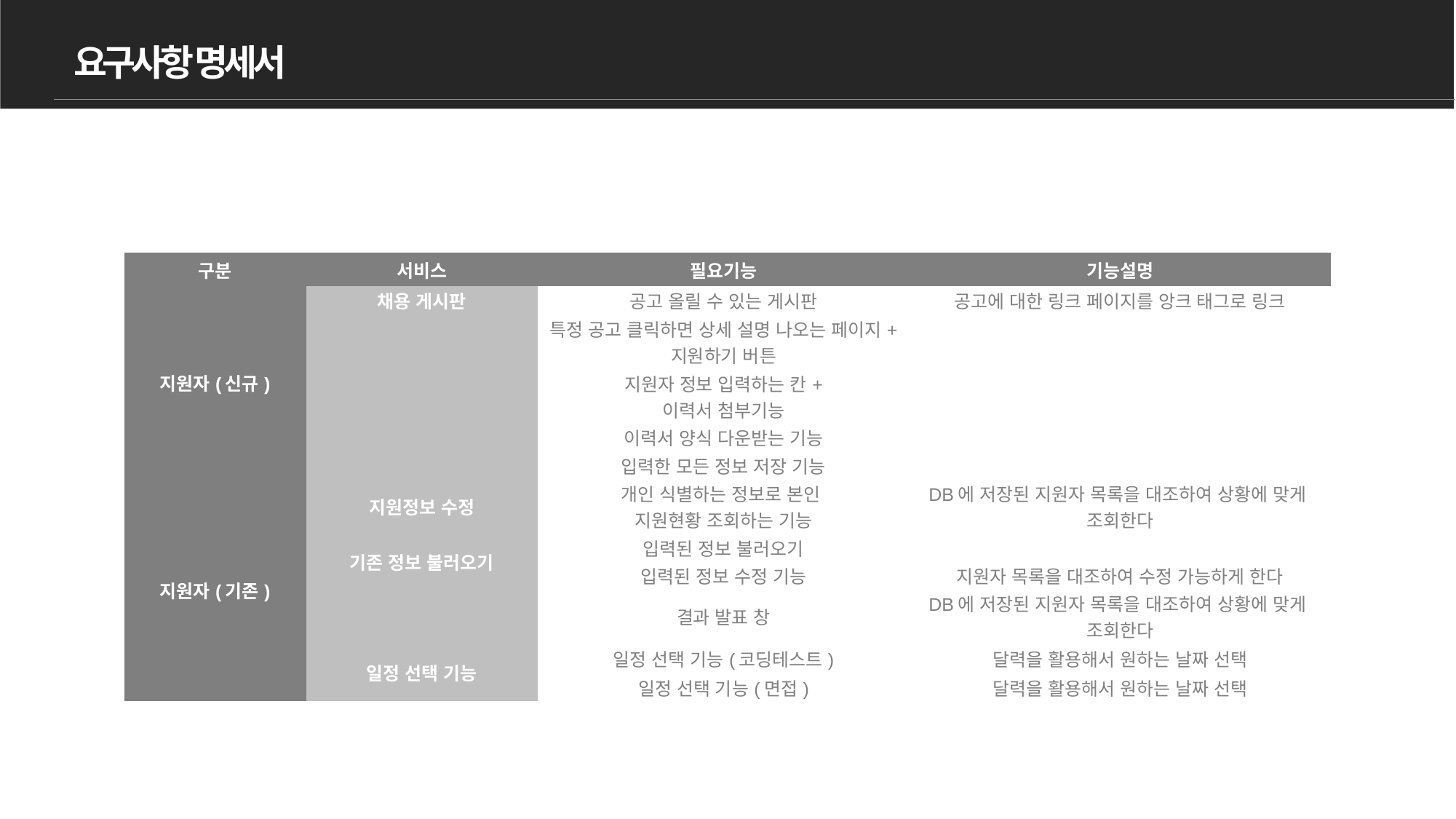

요구사항 명세서
| 구분 | 서비스 | 필요기능 | 기능설명 |
| --- | --- | --- | --- |
| 지원자(신규) | 채용 게시판 | 공고 올릴 수 있는 게시판 | 공고에 대한 링크 페이지를 앙크 태그로 링크 |
|  |  | 특정 공고 클릭하면 상세 설명 나오는 페이지+ 지원하기 버튼 |  |
|  |  | 지원자 정보 입력하는 칸+ 이력서 첨부기능 |  |
|  |  | 이력서 양식 다운받는 기능 |  |
|  |  | 입력한 모든 정보 저장 기능 |  |
| 지원자(기존) | 지원정보 수정 | 개인 식별하는 정보로 본인 지원현황 조회하는 기능 | DB에 저장된 지원자 목록을 대조하여 상황에 맞게 조회한다 |
|  | 기존 정보 불러오기 | 입력된 정보 불러오기 |  |
|  |  | 입력된 정보 수정 기능 | 지원자 목록을 대조하여 수정 가능하게 한다 |
|  |  | 결과 발표 창 | DB에 저장된 지원자 목록을 대조하여 상황에 맞게 조회한다 |
|  | 일정 선택 기능 | 일정 선택 기능(코딩테스트) | 달력을 활용해서 원하는 날짜 선택 |
|  |  | 일정 선택 기능(면접) | 달력을 활용해서 원하는 날짜 선택 |